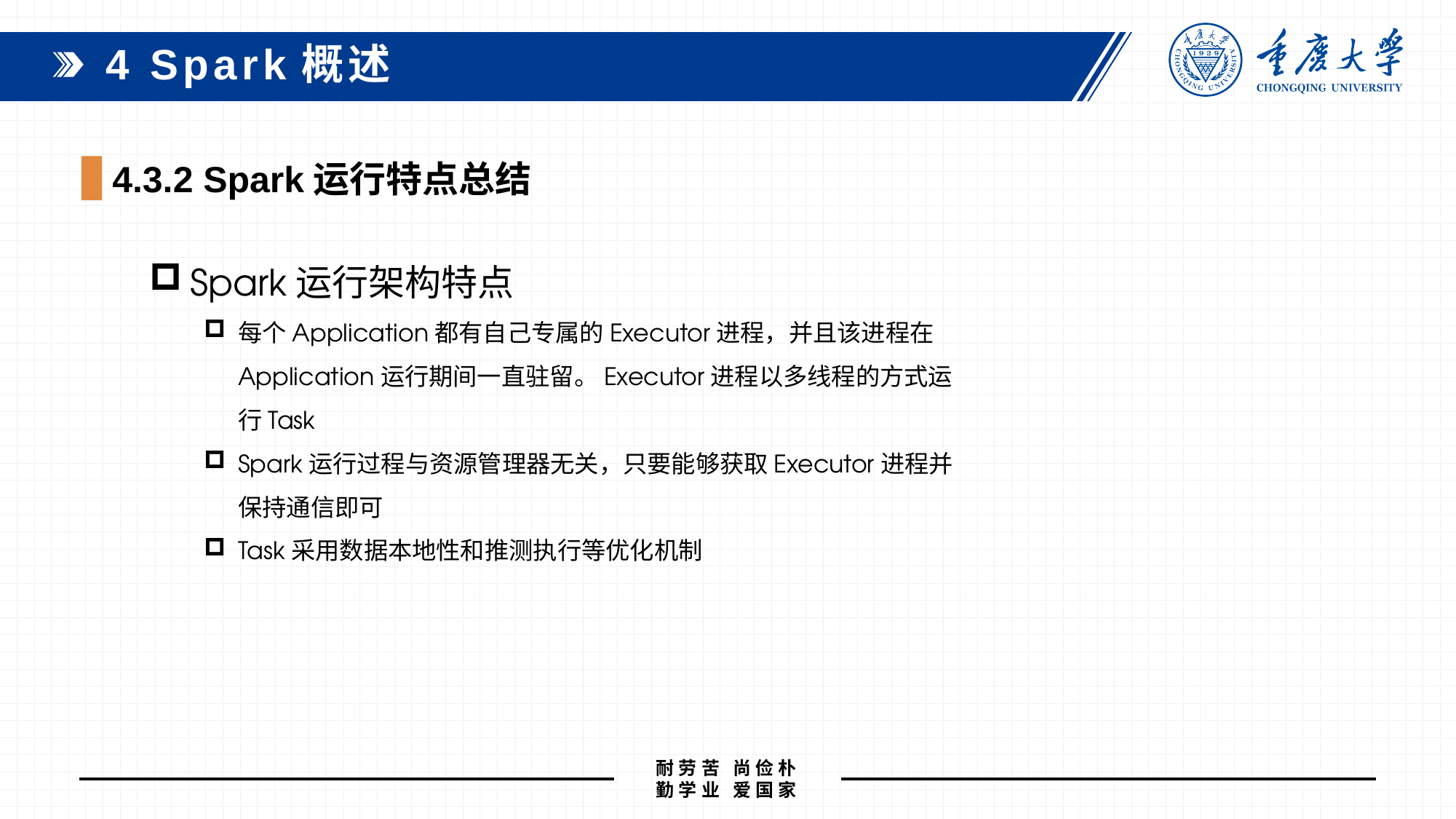

4 Spark概述

4.3.2 Spark运行特点总结
Spark运行架构特点
每个Application都有自己专属的Executor进程，并且该进程在Application运行期间一直驻留。Executor进程以多线程的方式运行Task
Spark运行过程与资源管理器无关，只要能够获取Executor进程并保持通信即可
Task采用数据本地性和推测执行等优化机制